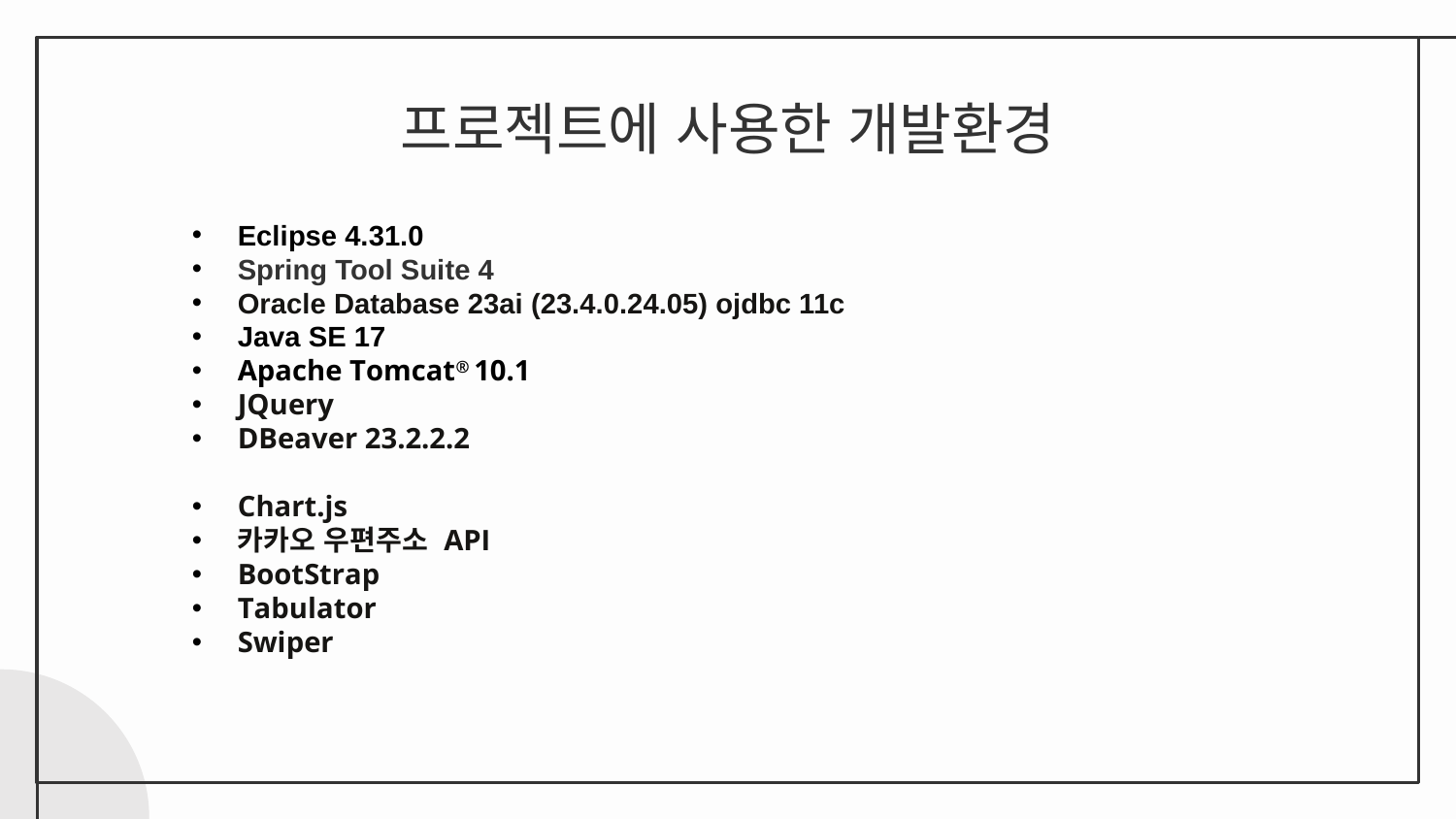

# 프로젝트에 사용한 개발환경
Eclipse 4.31.0
Spring Tool Suite 4
Oracle Database 23ai (23.4.0.24.05) ojdbc 11c
Java SE 17
Apache Tomcat® 10.1
JQuery
DBeaver 23.2.2.2

Chart.js
카카오 우편주소 API
BootStrap
Tabulator
Swiper